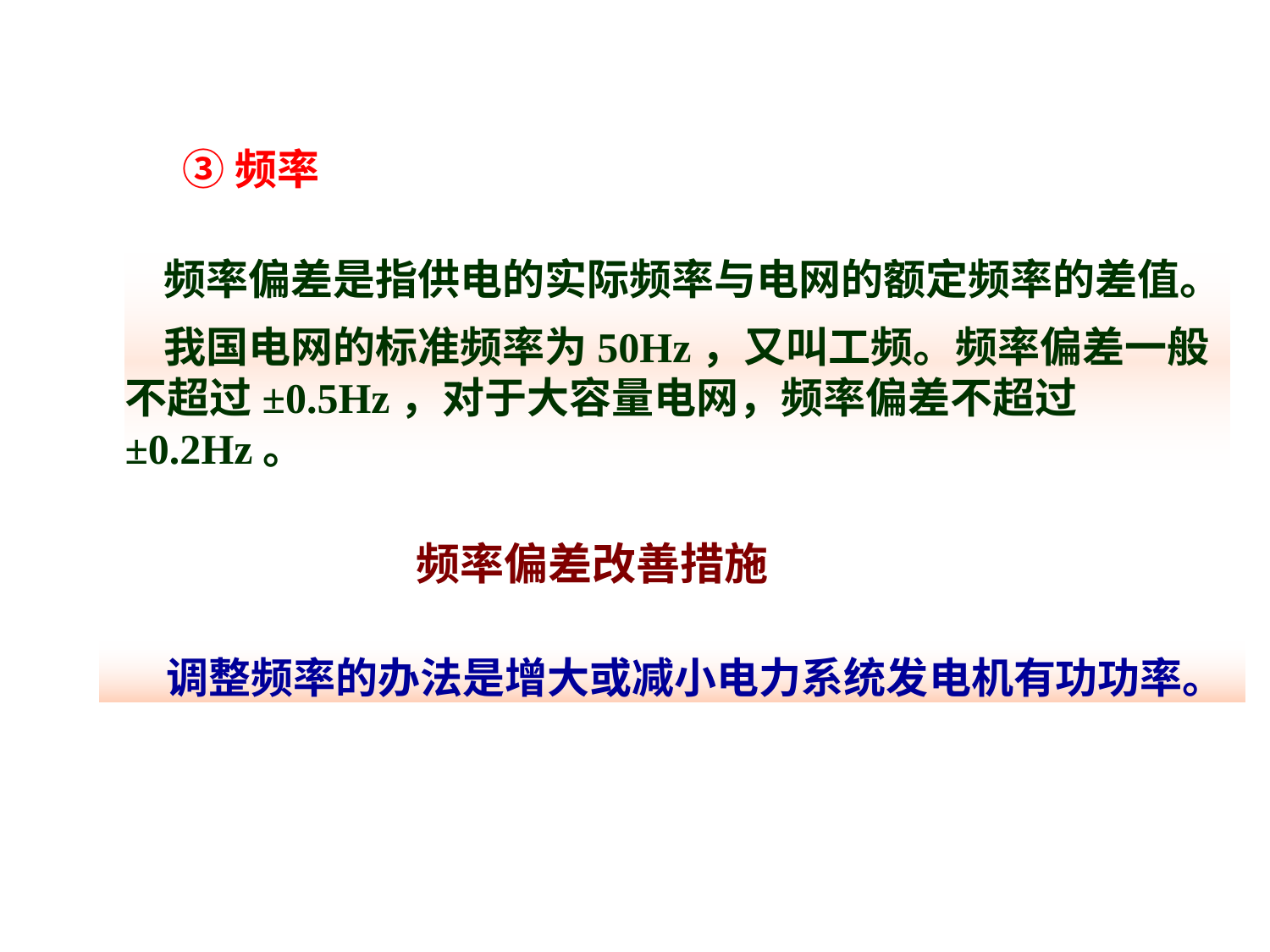

③频率
   频率偏差是指供电的实际频率与电网的额定频率的差值。
   我国电网的标准频率为50Hz，又叫工频。频率偏差一般不超过±0.5Hz，对于大容量电网，频率偏差不超过±0.2Hz。
频率偏差改善措施
    调整频率的办法是增大或减小电力系统发电机有功功率。